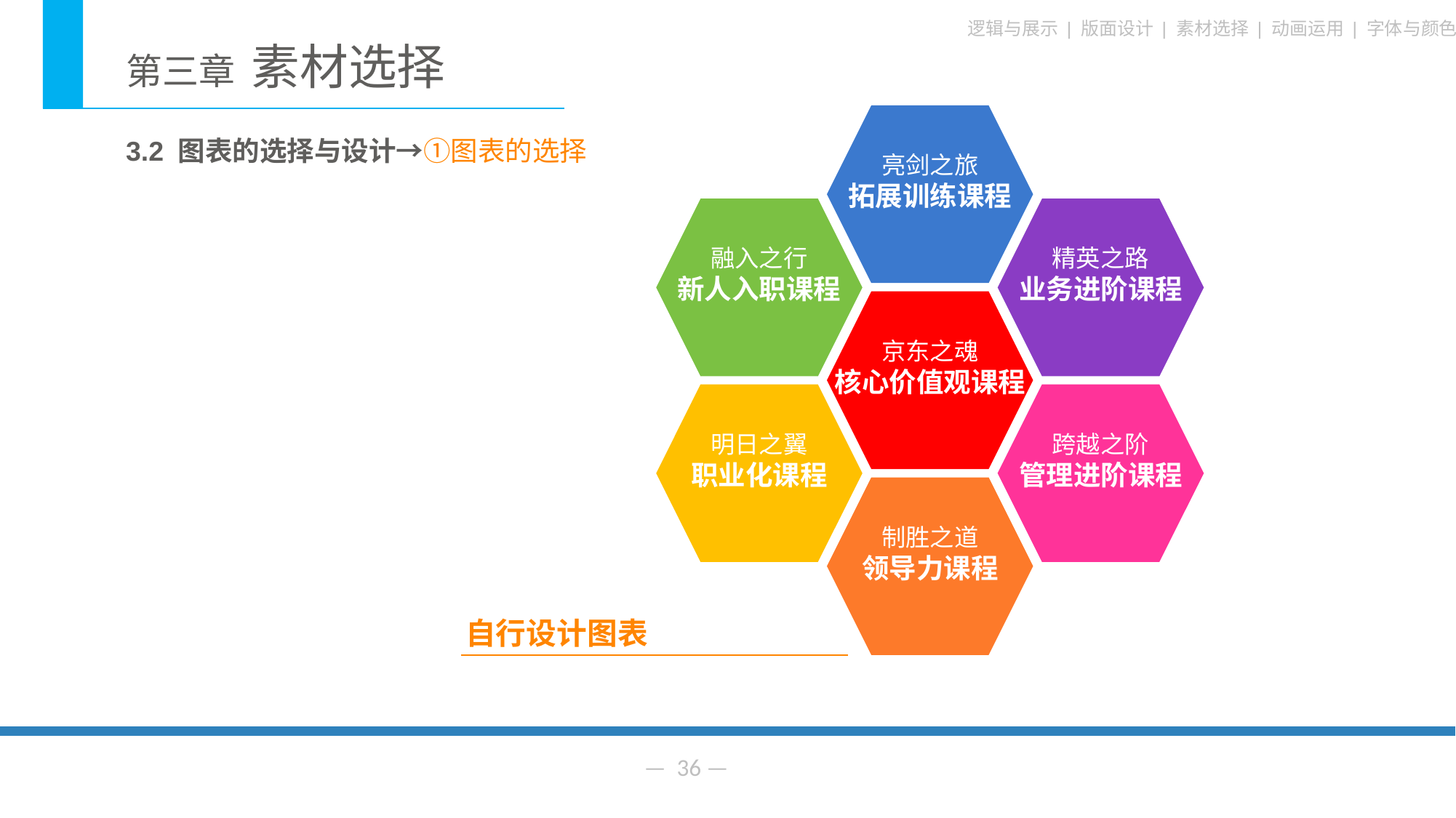

亮剑之旅
拓展训练课程
3.2 图表的选择与设计→①图表的选择

融入之行
新人入职课程

精英之路
业务进阶课程

京东之魂
核心价值观课程

明日之翼
职业化课程

跨越之阶
管理进阶课程

制胜之道
领导力课程
自行设计图表